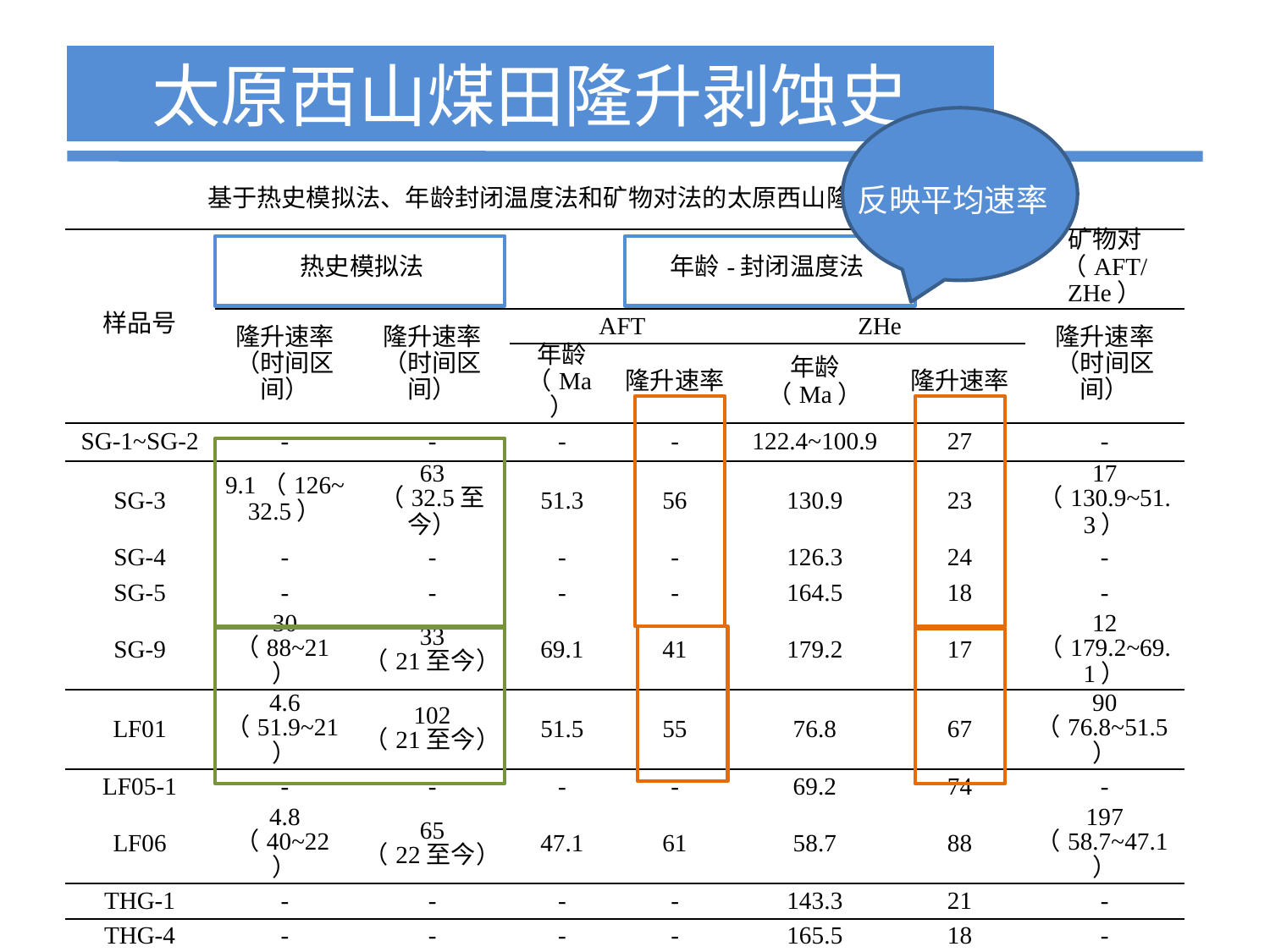

太原西山煤田隆升剥蚀史

对于年龄-封闭温度法，其计算得到的隆升速率代表的是矿物开始记录年龄至今的时间内的平均隆升速率，因此理论上是热史模拟中对应时间以来不同隆升速率阶段的构造抬升过程的综合反映，相应地，年龄-封闭温度法计算的隆升速率应该处于缓慢（快速）隆升阶段和快速（加速）隆升阶段的隆升速率之间
反映平均速率

基于热史模拟法、年龄封闭温度法和矿物对法的太原西山隆升速率（m/Ma）
| 样品号 | 热史模拟法 |  | 年龄-封闭温度法 |  |  |  | 矿物对（AFT/ZHe） |
| --- | --- | --- | --- | --- | --- | --- | --- |
|  | 隆升速率 （时间区间） | 隆升速率 （时间区间） | AFT |  | ZHe |  | 隆升速率 （时间区间） |
|  |  |  | 年龄 （Ma） | 隆升速率 | 年龄 （Ma） | 隆升速率 |  |
| SG-1~SG-2 | - | - | - | - | 122.4~100.9 | 27 | - |
| SG-3 | 9.1（126~32.5） | 63 （32.5至今） | 51.3 | 56 | 130.9 | 23 | 17 （130.9~51.3） |
| SG-4 | - | - | - | - | 126.3 | 24 | - |
| SG-5 | - | - | - | - | 164.5 | 18 | - |
| SG-9 | 30 （88~21） | 33 （21至今） | 69.1 | 41 | 179.2 | 17 | 12 （179.2~69.1） |
| LF01 | 4.6 （51.9~21） | 102 （21至今） | 51.5 | 55 | 76.8 | 67 | 90 （76.8~51.5） |
| LF05-1 | - | - | - | - | 69.2 | 74 | - |
| LF06 | 4.8 （40~22） | 65 （22至今） | 47.1 | 61 | 58.7 | 88 | 197 （58.7~47.1） |
| THG-1 | - | - | - | - | 143.3 | 21 | - |
| THG-4 | - | - | - | - | 165.5 | 18 | - |
| THG-8 | - | - | - | - | 138.3 | 22 | - |